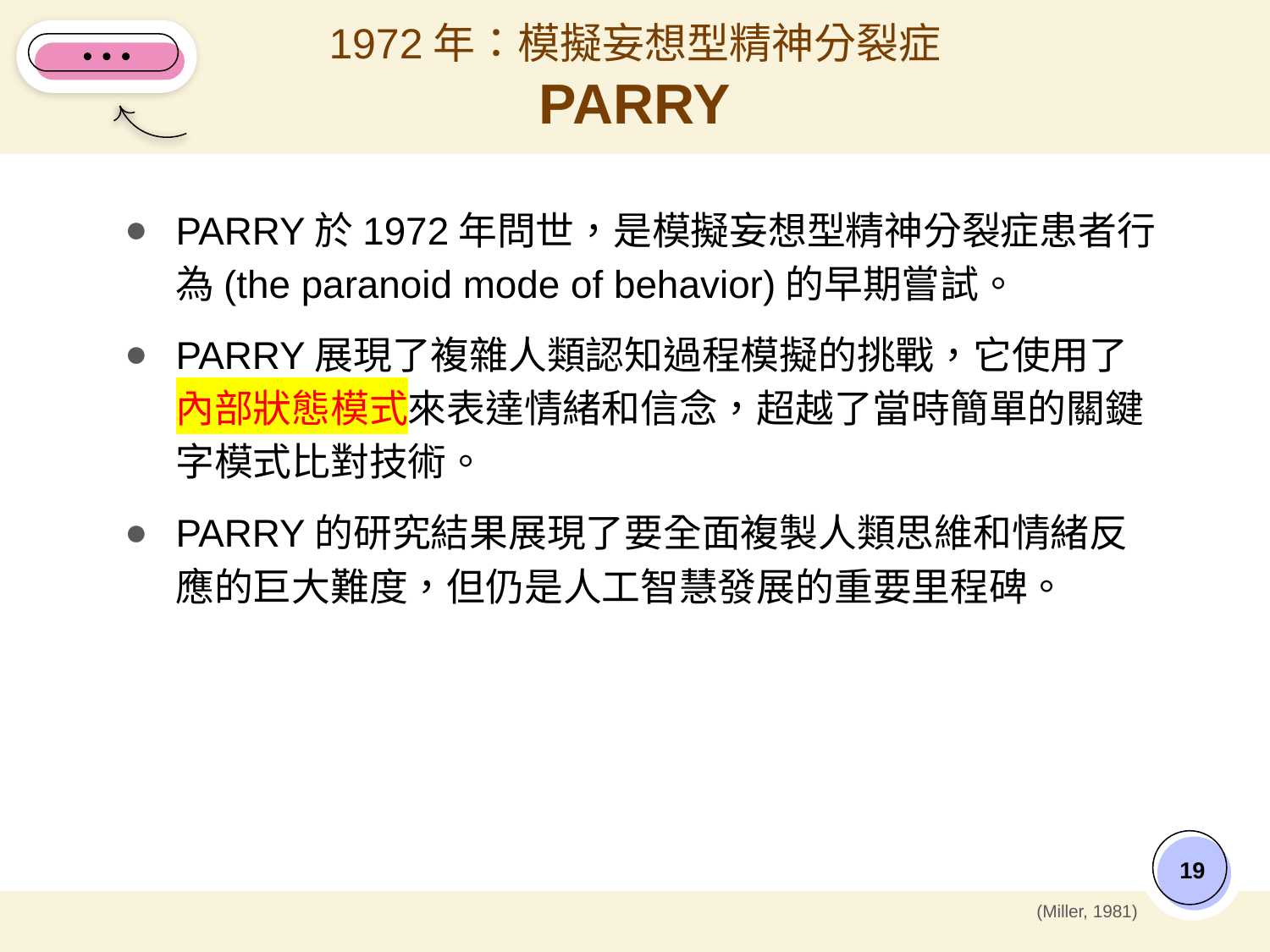

# 1972年：模擬妄想型精神分裂症
PARRY
PARRY於1972年問世，是模擬妄想型精神分裂症患者行為(the paranoid mode of behavior)的早期嘗試。
PARRY展現了複雜人類認知過程模擬的挑戰，它使用了內部狀態模式來表達情緒和信念，超越了當時簡單的關鍵字模式比對技術。
PARRY的研究結果展現了要全面複製人類思維和情緒反應的巨大難度，但仍是人工智慧發展的重要里程碑。
19

(Miller, 1981)